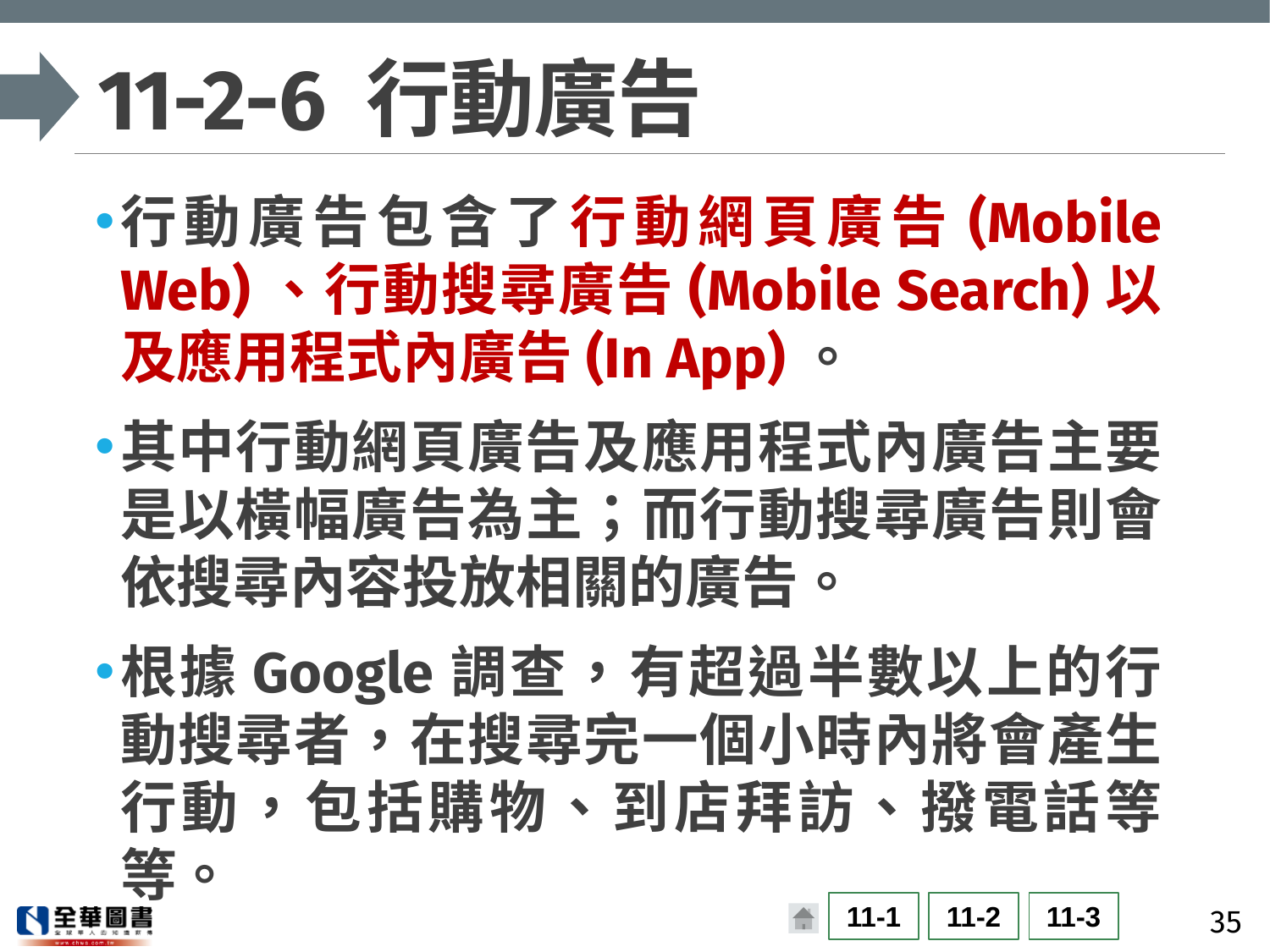

# 11-2-6 行動廣告
行動廣告包含了行動網頁廣告(Mobile Web)、行動搜尋廣告(Mobile Search)以及應用程式內廣告(In App)。
其中行動網頁廣告及應用程式內廣告主要是以橫幅廣告為主；而行動搜尋廣告則會依搜尋內容投放相關的廣告。
根據Google調查，有超過半數以上的行動搜尋者，在搜尋完一個小時內將會產生行動，包括購物、到店拜訪、撥電話等等。
35